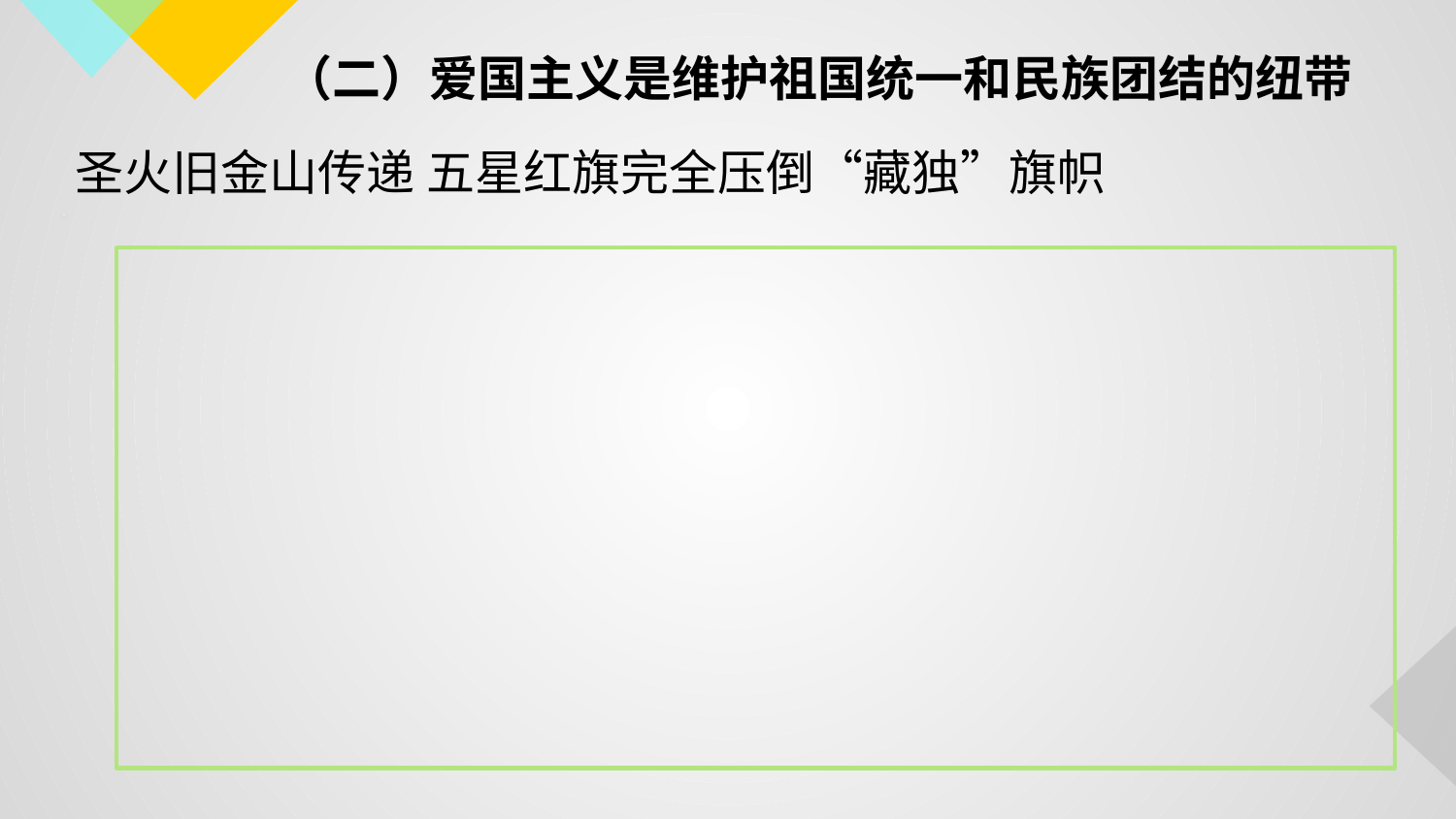

# （二）爱国主义是维护祖国统一和民族团结的纽带
圣火旧金山传递 五星红旗完全压倒“藏独”旗帜